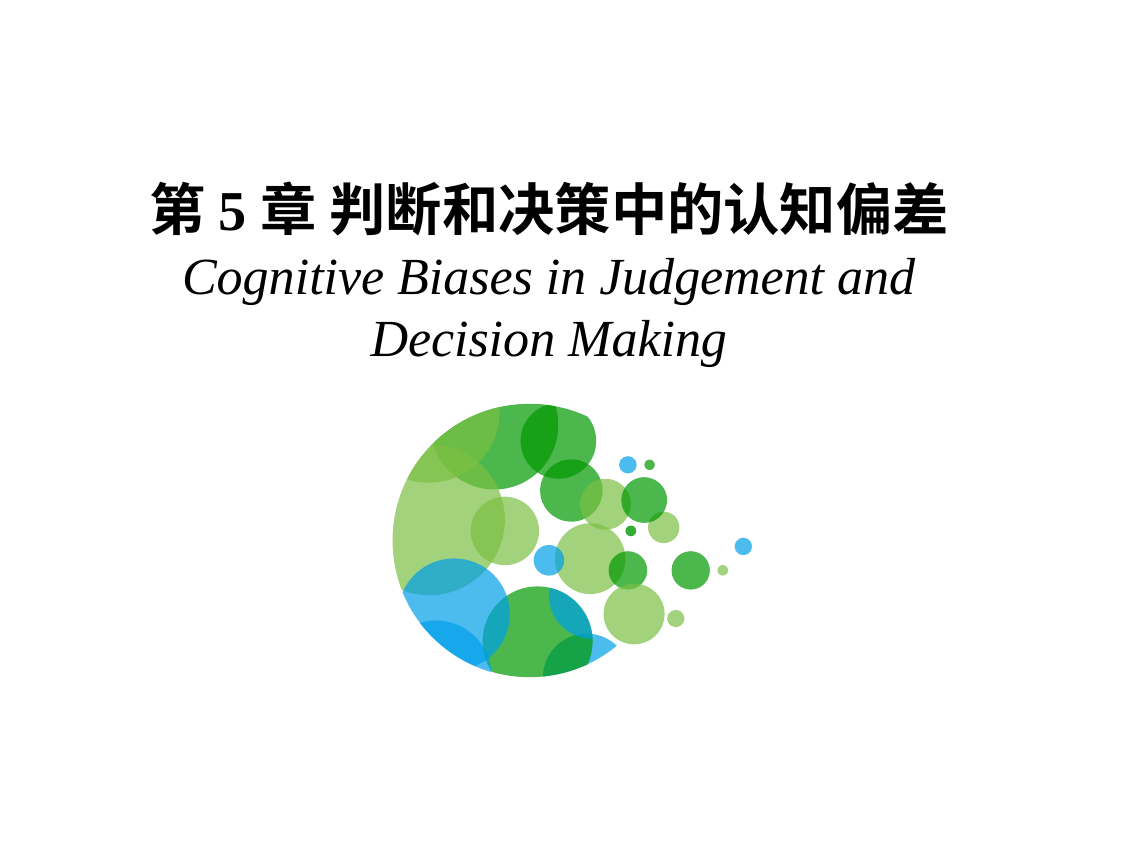

第5章 判断和决策中的认知偏差
Cognitive Biases in Judgement and Decision Making

3